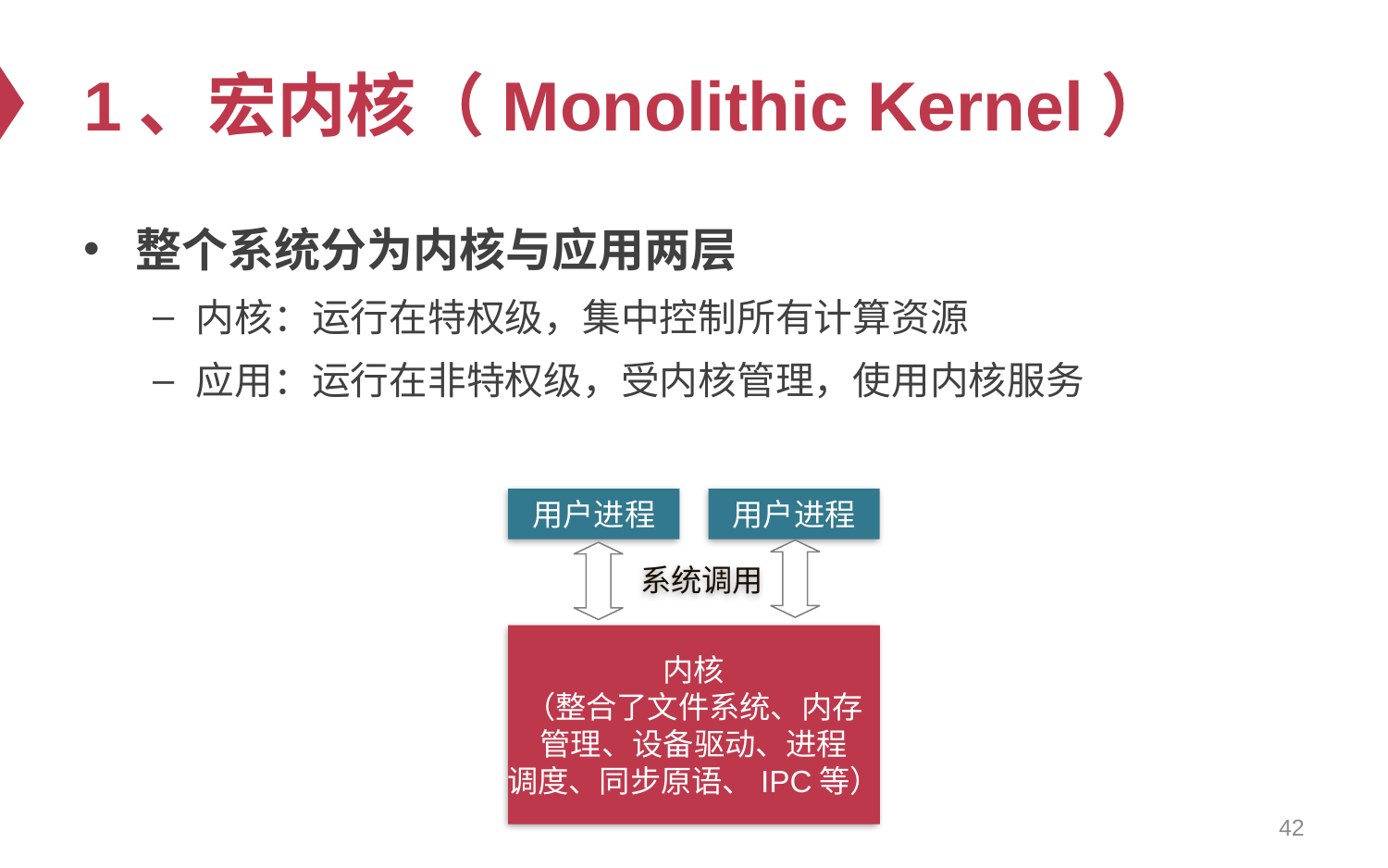

# 1、宏内核（Monolithic Kernel）
整个系统分为内核与应用两层
内核：运行在特权级，集中控制所有计算资源
应用：运行在非特权级，受内核管理，使用内核服务
用户进程
用户进程

内核
（整合了文件系统、内存
管理、设备驱动、进程
调度、同步原语、IPC等）
系统调用
42